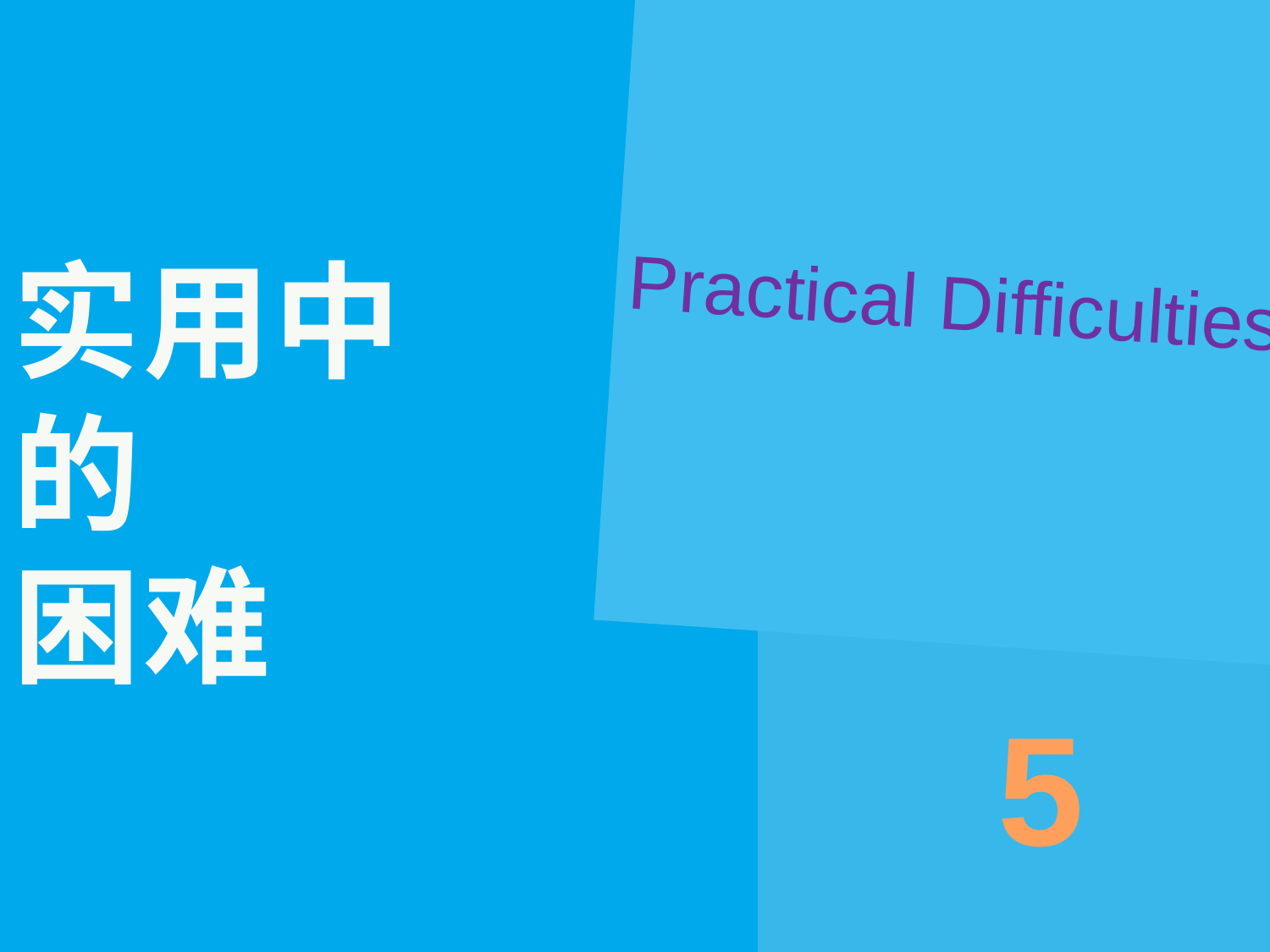

Practical Difficulties
# 实用中 的 困难
5